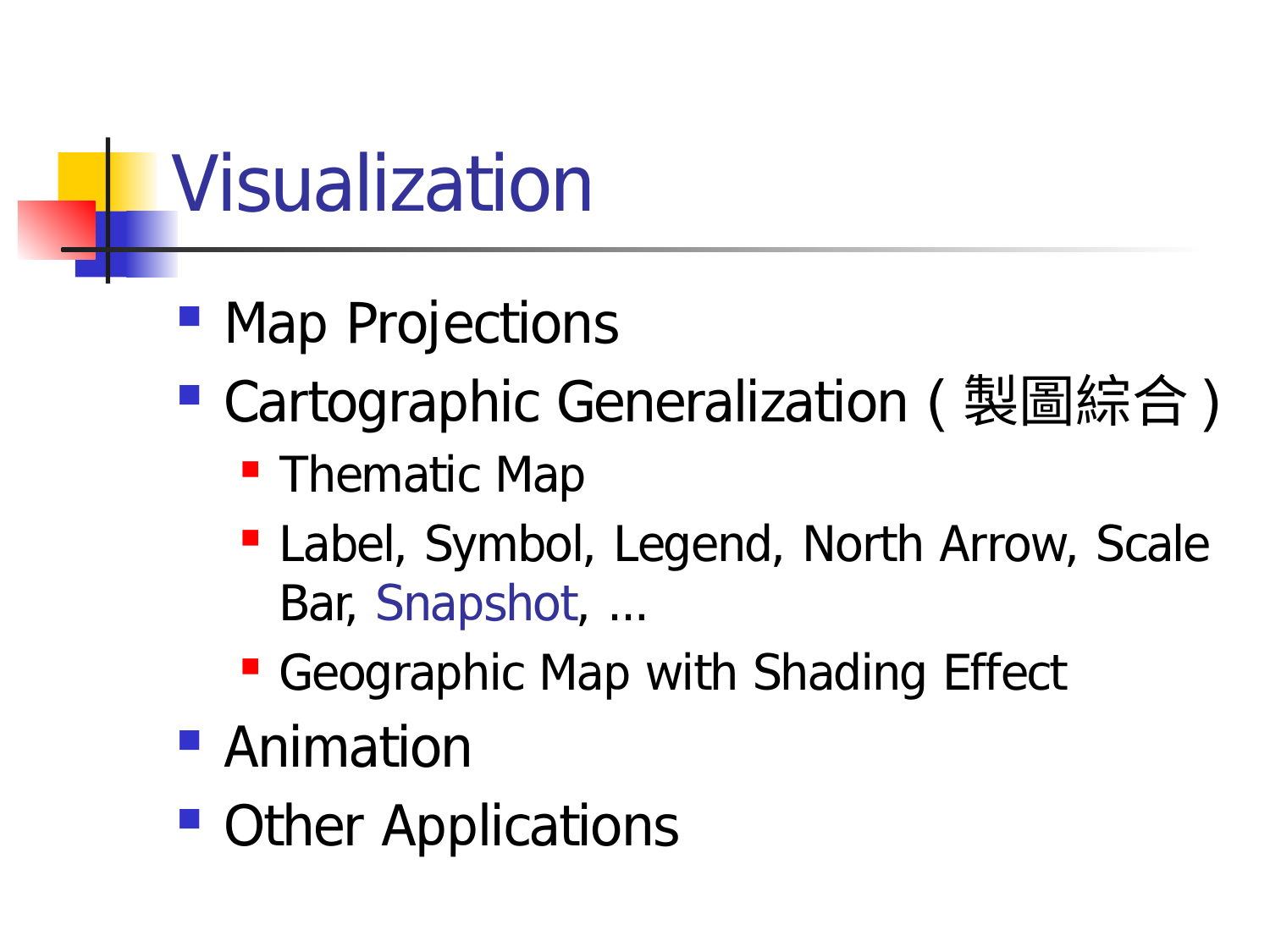

# Visualization
Map Projections
Cartographic Generalization (製圖綜合)
Thematic Map
Label, Symbol, Legend, North Arrow, Scale Bar, Snapshot, …
Geographic Map with Shading Effect
Animation
Other Applications